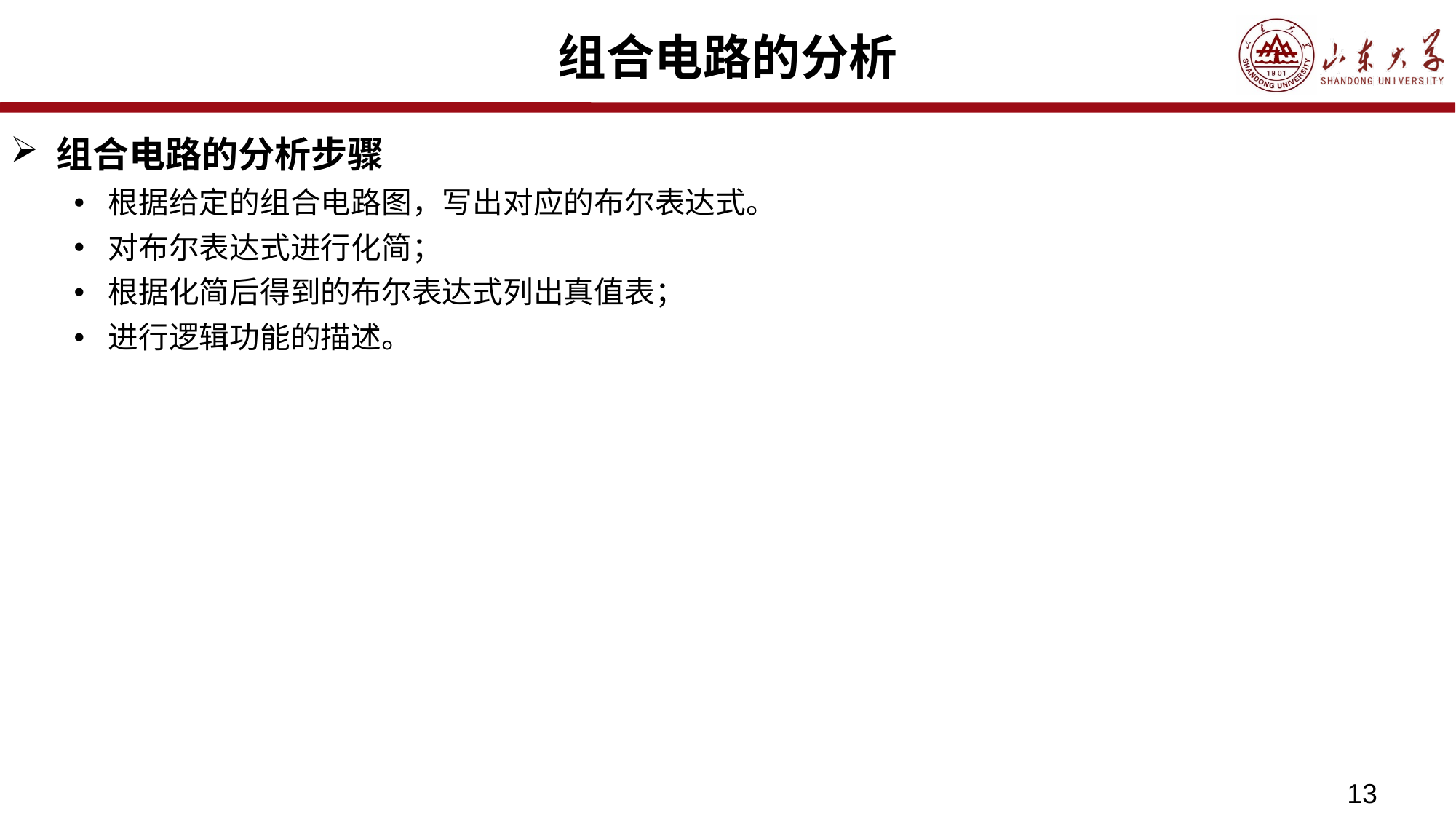

# 组合电路的分析
组合电路的分析步骤
根据给定的组合电路图，写出对应的布尔表达式。
对布尔表达式进行化简；
根据化简后得到的布尔表达式列出真值表；
进行逻辑功能的描述。

13